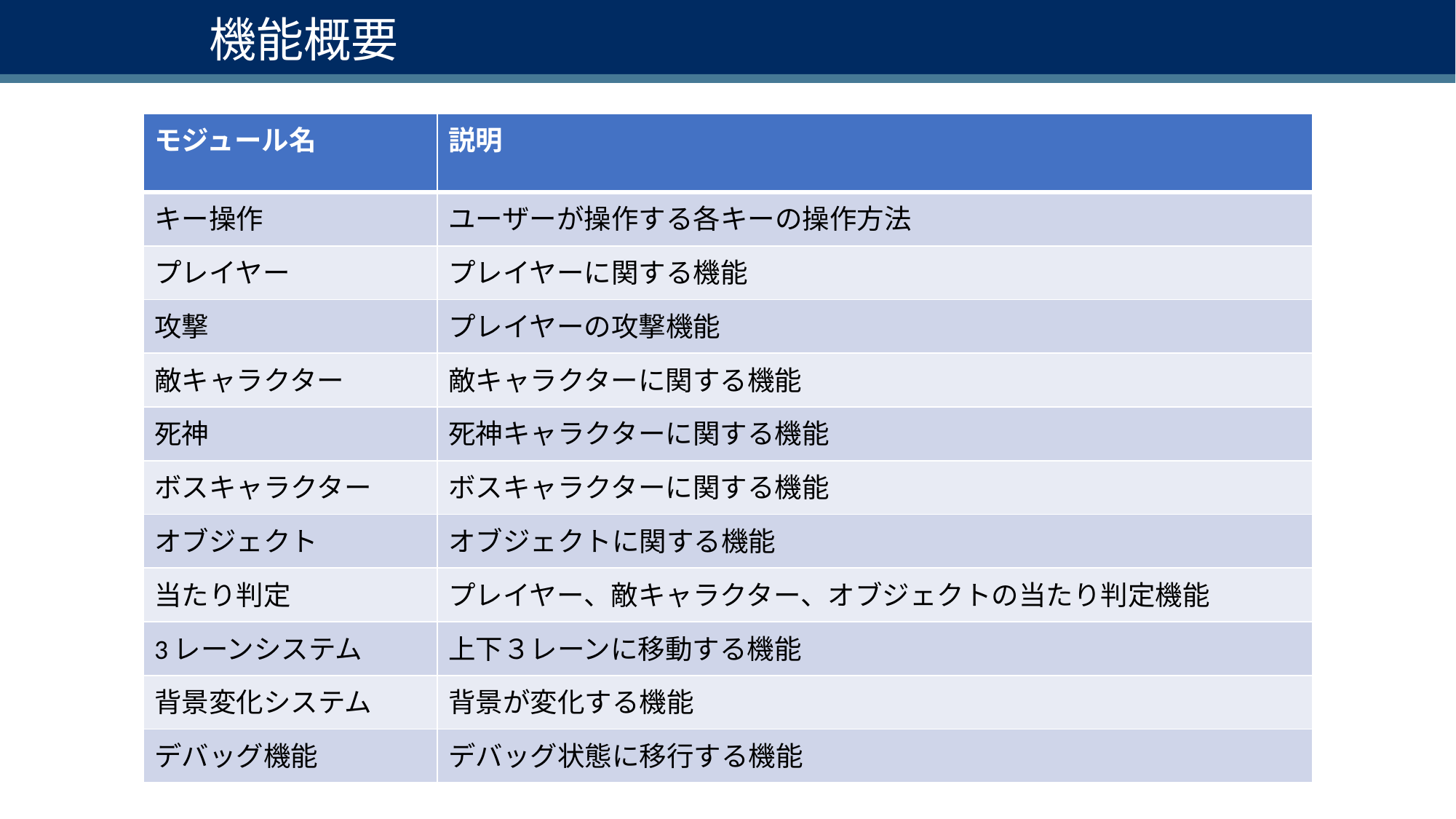

# 機能概要
| モジュール名 | 説明 |
| --- | --- |
| キー操作 | ユーザーが操作する各キーの操作方法 |
| プレイヤー | プレイヤーに関する機能 |
| 攻撃 | プレイヤーの攻撃機能 |
| 敵キャラクター | 敵キャラクターに関する機能 |
| 死神 | 死神キャラクターに関する機能 |
| ボスキャラクター | ボスキャラクターに関する機能 |
| オブジェクト | オブジェクトに関する機能 |
| 当たり判定 | プレイヤー、敵キャラクター、オブジェクトの当たり判定機能 |
| 3レーンシステム | 上下３レーンに移動する機能 |
| 背景変化システム | 背景が変化する機能 |
| デバッグ機能 | デバッグ状態に移行する機能 |